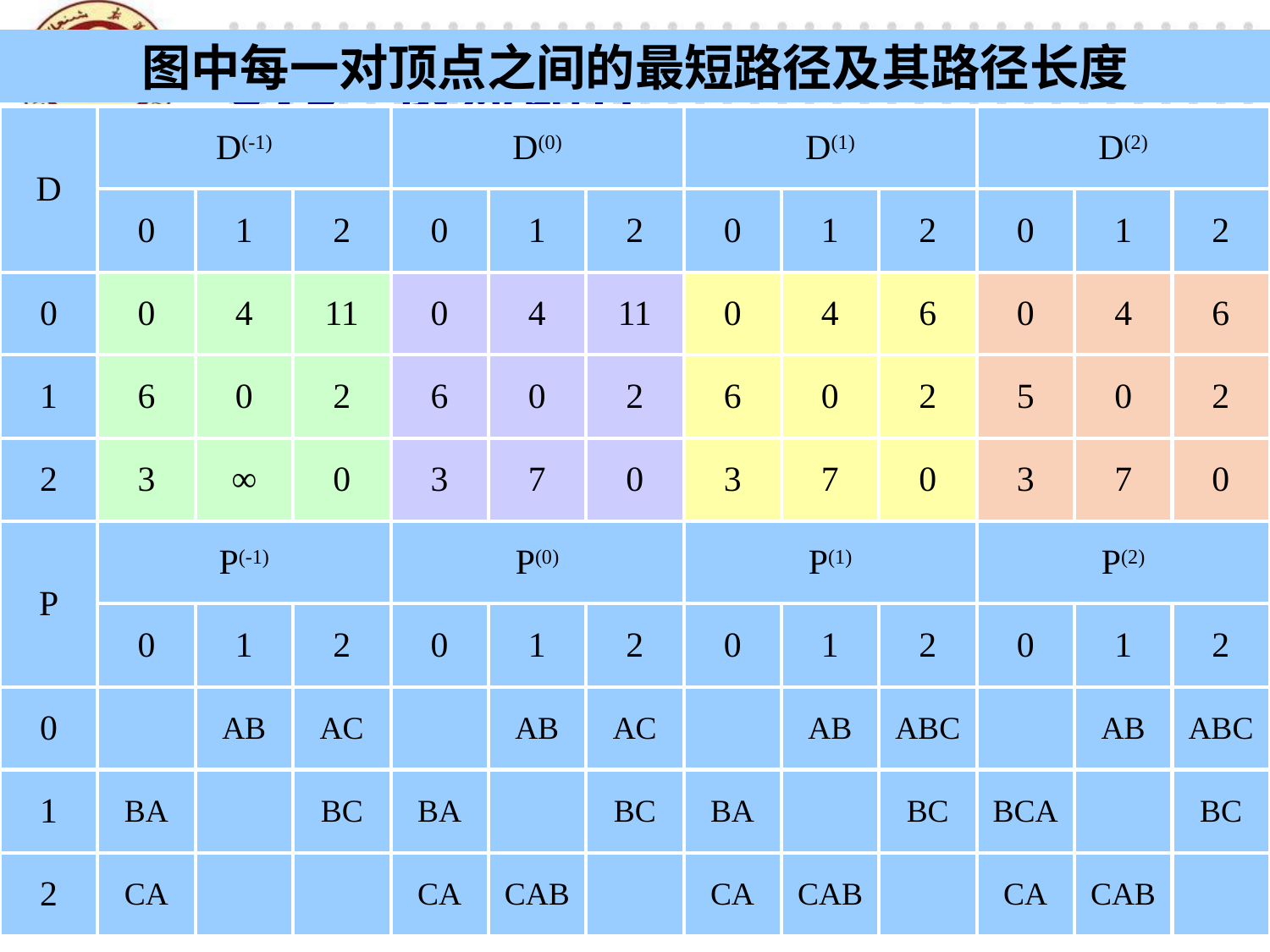

6.5 最短路径
图中每一对顶点之间的最短路径及其路径长度
| D | D(-1) |  |  | D(0) |  |  | D(1) |  |  | D(2) |  |  |
| --- | --- | --- | --- | --- | --- | --- | --- | --- | --- | --- | --- | --- |
|  | 0 | 1 | 2 | 0 | 1 | 2 | 0 | 1 | 2 | 0 | 1 | 2 |
| 0 | 0 | 4 | 11 | 0 | 4 | 11 | 0 | 4 | 6 | 0 | 4 | 6 |
| 1 | 6 | 0 | 2 | 6 | 0 | 2 | 6 | 0 | 2 | 5 | 0 | 2 |
| 2 | 3 | ∞ | 0 | 3 | 7 | 0 | 3 | 7 | 0 | 3 | 7 | 0 |
| P | P(-1) |  |  | P(0) |  |  | P(1) |  |  | P(2) |  |  |
|  | 0 | 1 | 2 | 0 | 1 | 2 | 0 | 1 | 2 | 0 | 1 | 2 |
| 0 |  | AB | AC |  | AB | AC |  | AB | ABC |  | AB | ABC |
| 1 | BA |  | BC | BA |  | BC | BA |  | BC | BCA |  | BC |
| 2 | CA |  |  | CA | CAB |  | CA | CAB |  | CA | CAB |  |
弗洛伊德(Floyd)算法

77